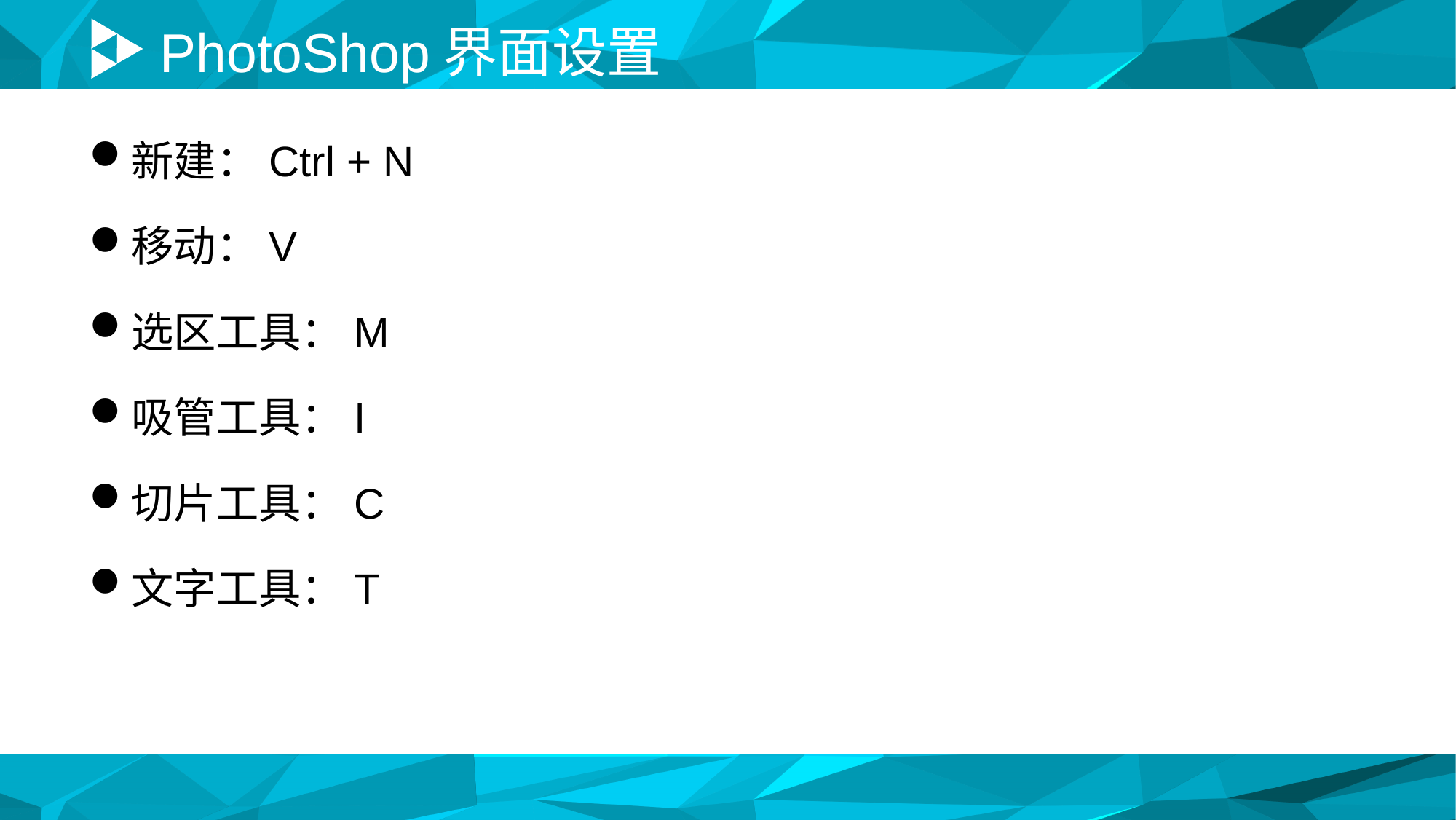

# PhotoShop界面设置
新建：Ctrl + N
移动：V
选区工具：M
吸管工具：I
切片工具：C
文字工具：T